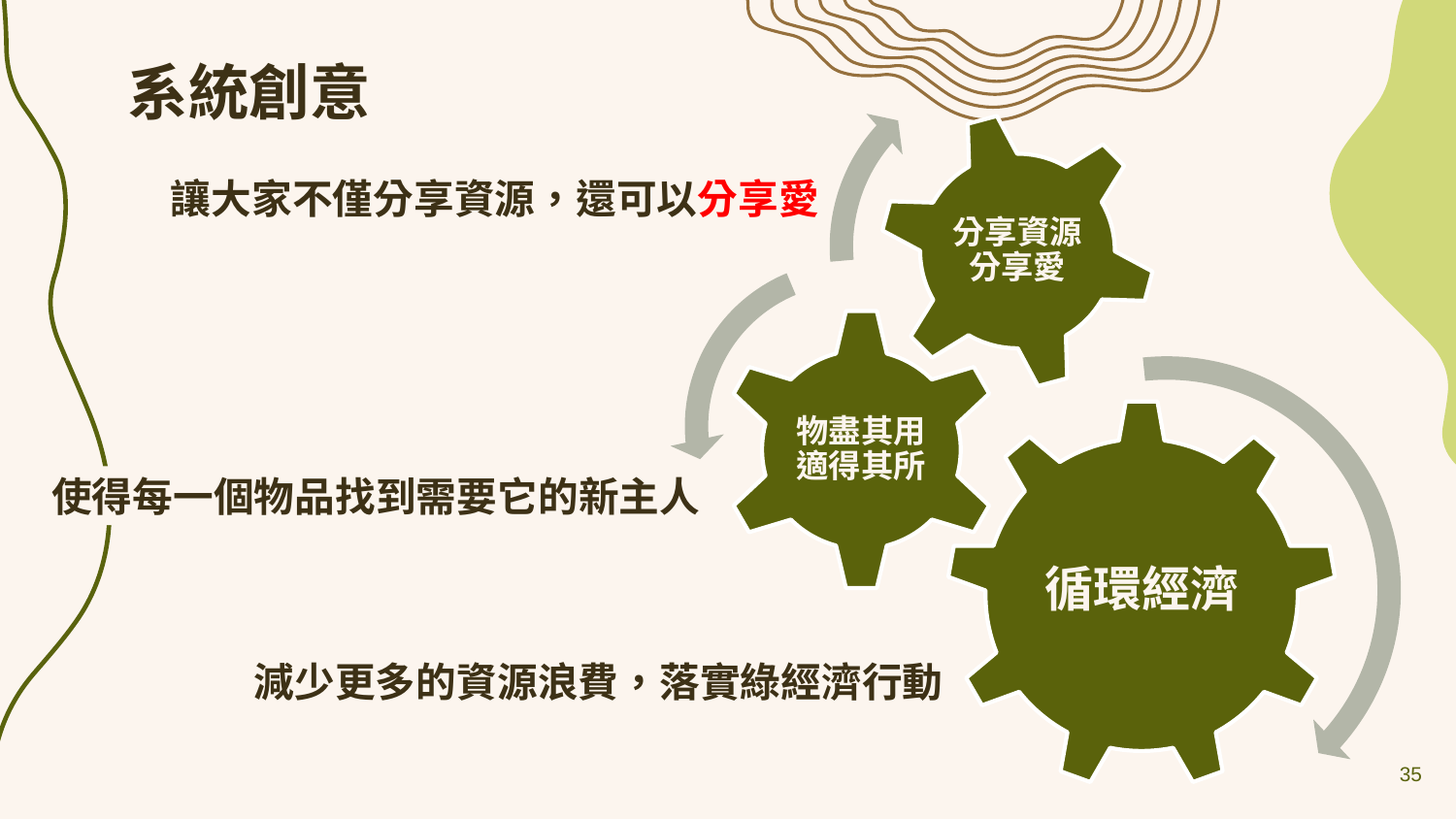

系統創意

分享資源分享愛

物盡其用適得其所

循環經濟
讓大家不僅分享資源，還可以分享愛
使得每一個物品找到需要它的新主人
減少更多的資源浪費，落實綠經濟行動
35